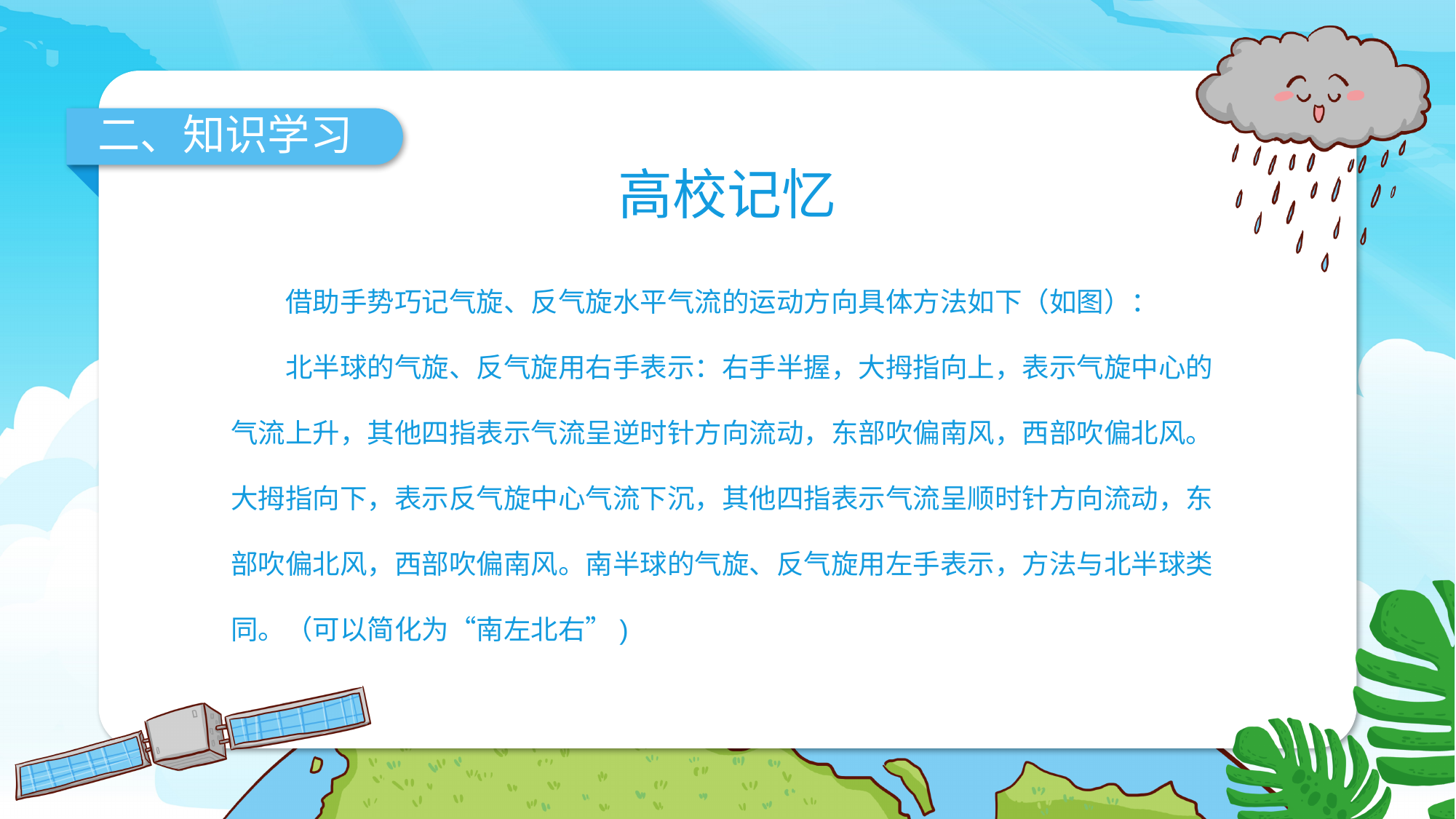

二、知识学习
高校记忆
借助手势巧记气旋、反气旋水平气流的运动方向具体方法如下（如图）：
北半球的气旋、反气旋用右手表示：右手半握，大拇指向上，表示气旋中心的气流上升，其他四指表示气流呈逆时针方向流动，东部吹偏南风，西部吹偏北风。大拇指向下，表示反气旋中心气流下沉，其他四指表示气流呈顺时针方向流动，东部吹偏北风，西部吹偏南风。南半球的气旋、反气旋用左手表示，方法与北半球类同。（可以简化为“南左北右”)